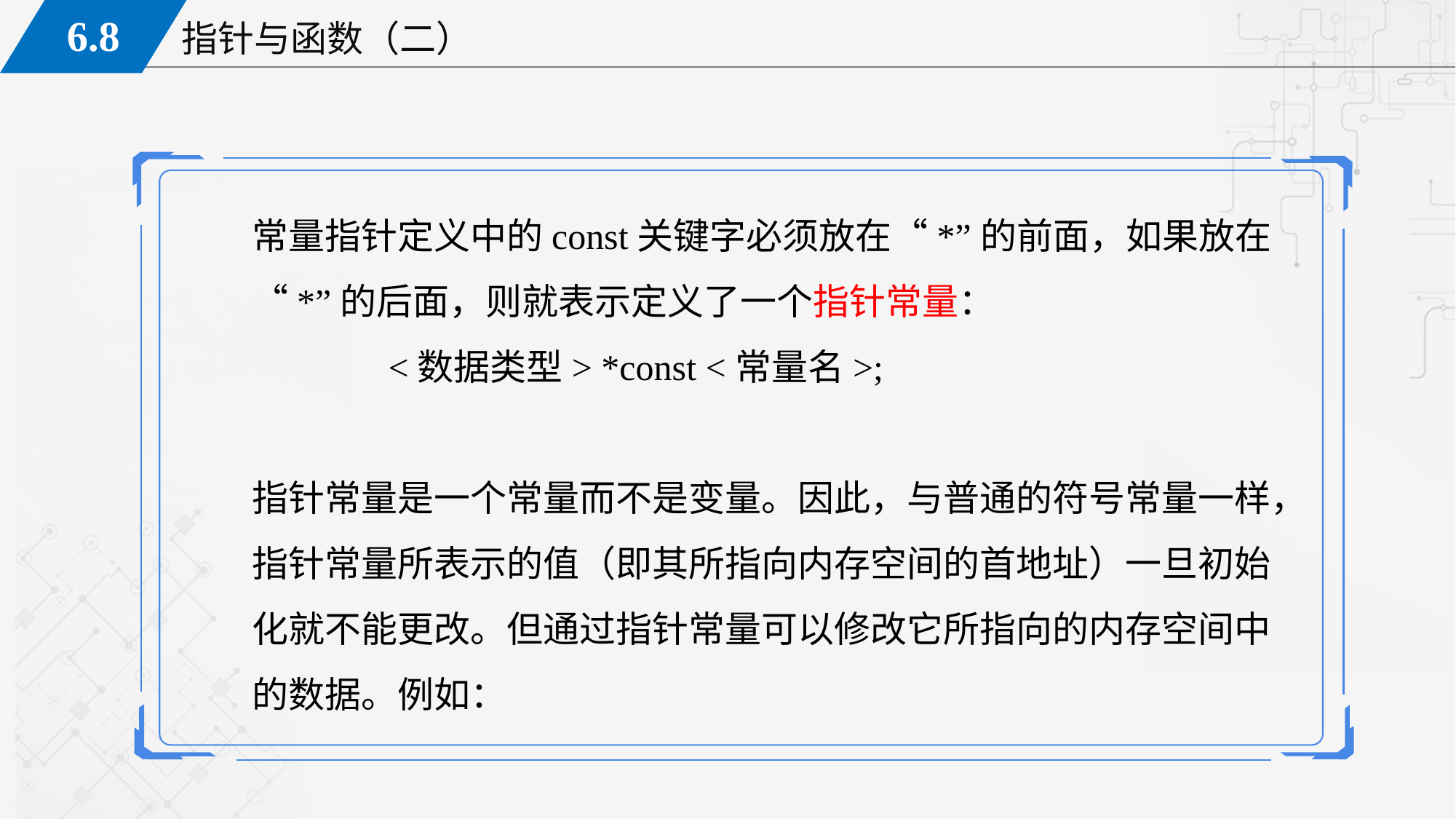

常量指针定义中的const关键字必须放在“*”的前面，如果放在“*”的后面，则就表示定义了一个指针常量：
	   <数据类型> *const <常量名>;

指针常量是一个常量而不是变量。因此，与普通的符号常量一样，指针常量所表示的值（即其所指向内存空间的首地址）一旦初始化就不能更改。但通过指针常量可以修改它所指向的内存空间中的数据。例如：